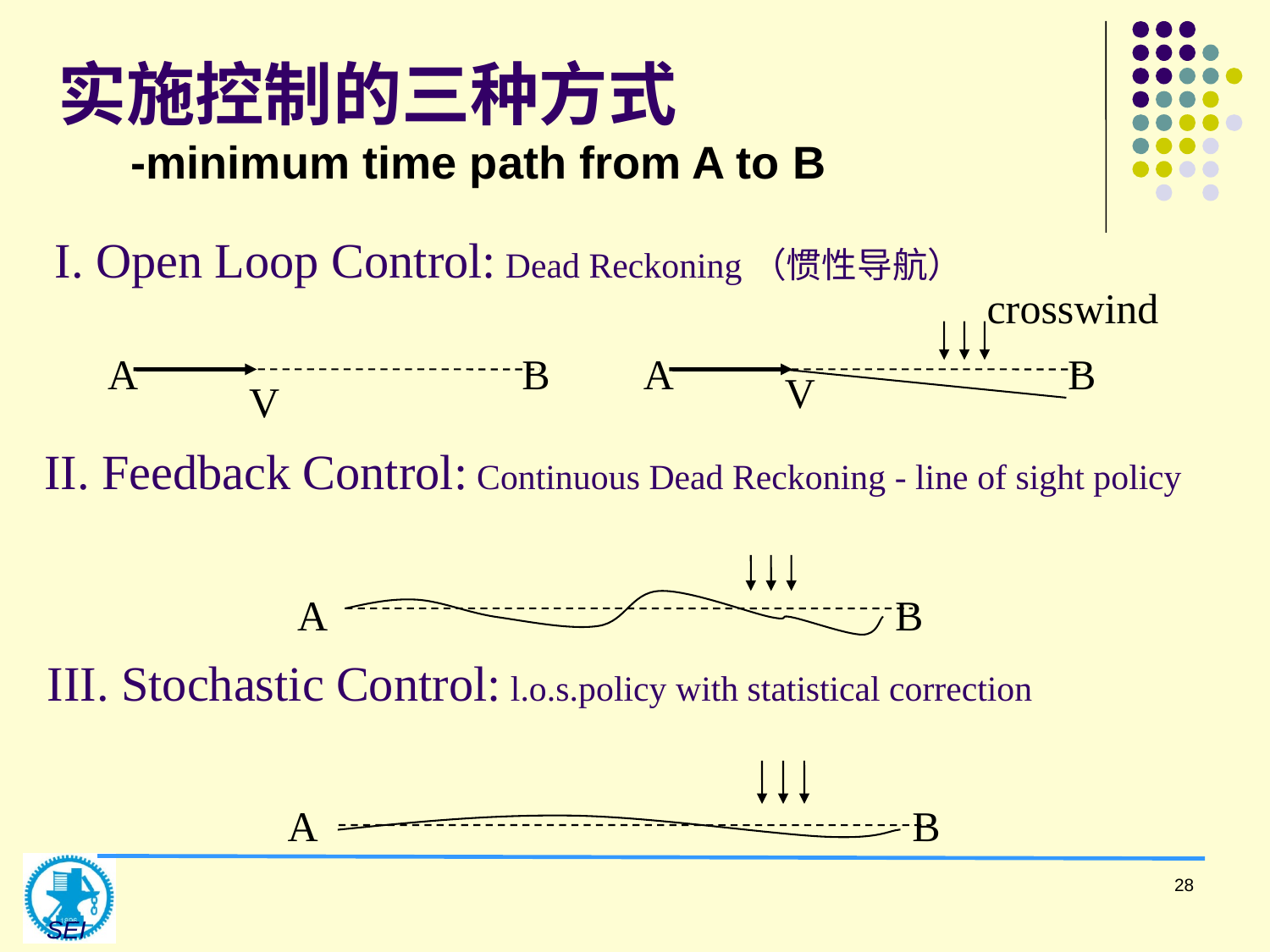

# 实施控制的三种方式 -minimum time path from A to B
I. Open Loop Control: Dead Reckoning（惯性导航）
crosswind

A
B
A
B
V

V

II. Feedback Control: Continuous Dead Reckoning - line of sight policy

A
B

III. Stochastic Control: l.o.s.policy with statistical correction

A
B

28